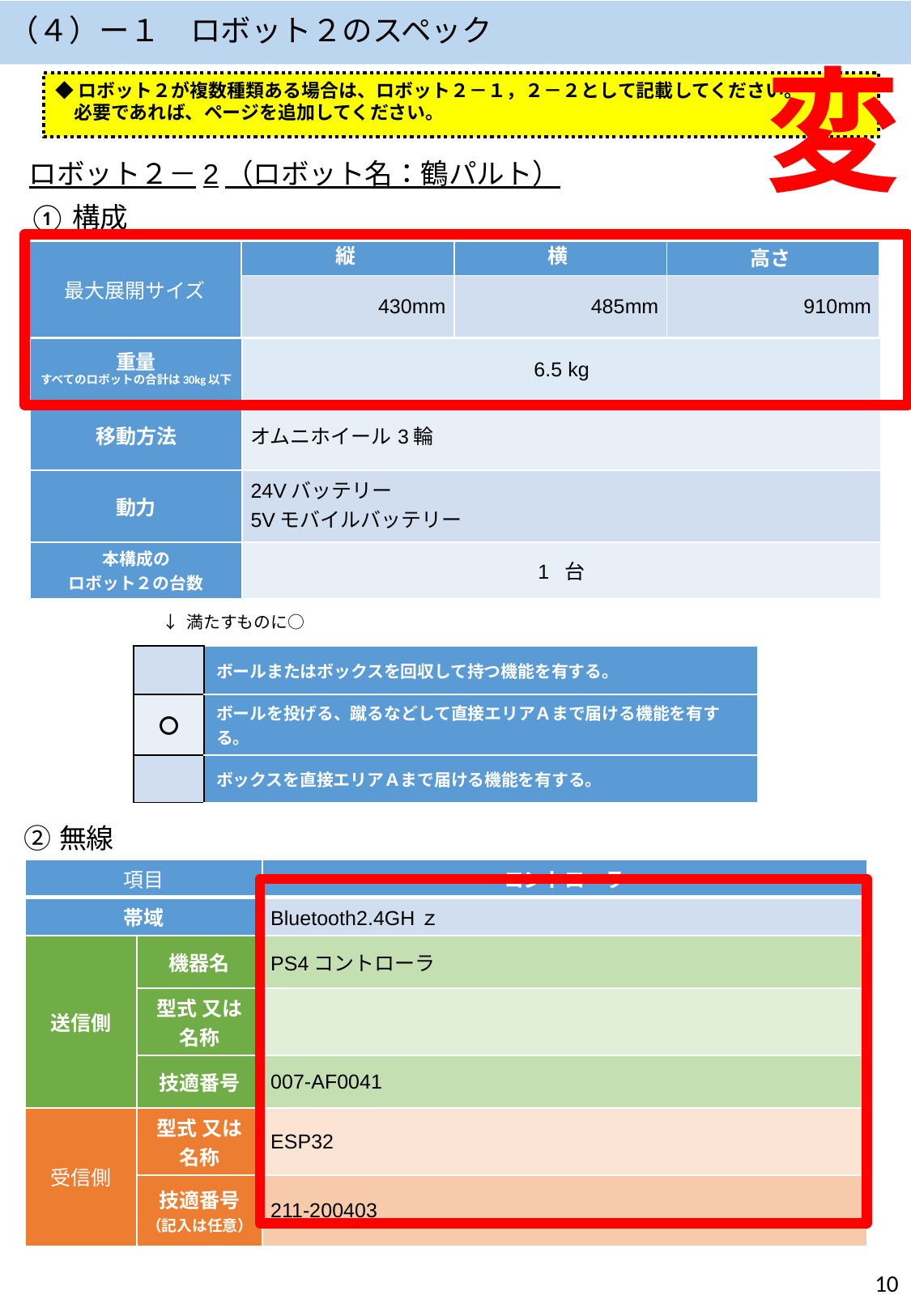

# （４）ー１　ロボット２のスペック
変
◆ロボット２が複数種類ある場合は、ロボット２－１，２－２として記載してください。
　必要であれば、ページを追加してください。
ロボット２－2（ロボット名：鶴パルト）
①構成

| 最大展開サイズ | 縦 | 横 | 高さ |
| --- | --- | --- | --- |
|  | 430mm | 485mm | 910mm |
| 重量 すべてのロボットの合計は30kg以下 | 6.5 kg |
| --- | --- |
| 移動方法 | オムニホイール3輪 |
| 動力 | 24Vバッテリー 5Vモバイルバッテリー |
| 本構成の ロボット２の台数 | 1 台 |
↓ 満たすものに○
|  | ボールまたはボックスを回収して持つ機能を有する。 |
| --- | --- |
| 〇 | ボールを投げる、蹴るなどして直接エリアＡまで届ける機能を有する。 |
|  | ボックスを直接エリアＡまで届ける機能を有する。 |
②無線
| 項目 |  | コントローラ |
| --- | --- | --- |
| 帯域 |  | Bluetooth2.4GHｚ |
| 送信側 | 機器名 | PS4コントローラ |
|  | 型式 又は 名称 |  |
|  | 技適番号 | 007-AF0041 |
| 受信側 | 型式 又は 名称 | ESP32 |
|  | 技適番号 （記入は任意） | 211-200403 |

10